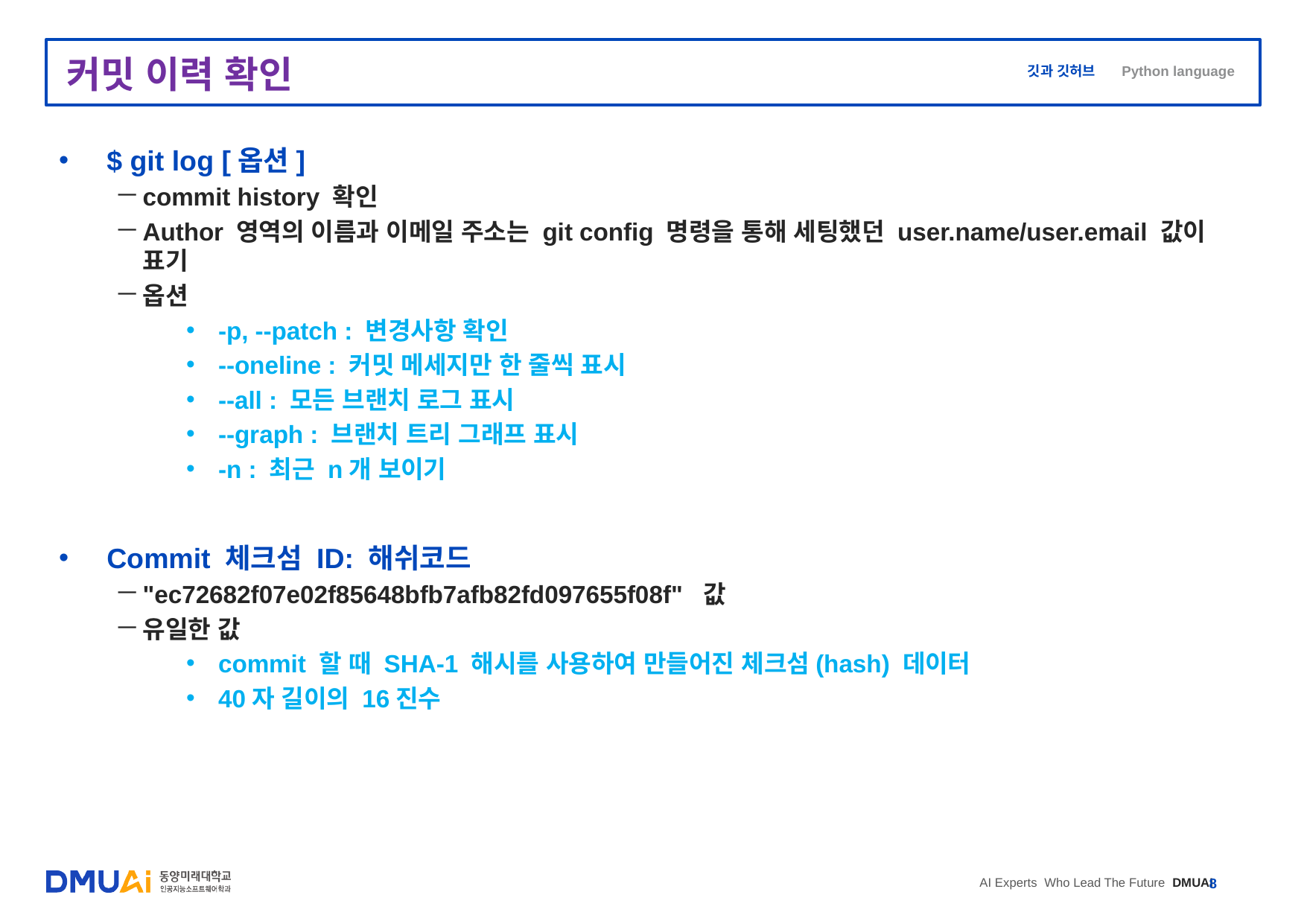

# 커밋 이력 확인
$ git log [옵션]
commit history 확인
Author 영역의 이름과 이메일 주소는 git config 명령을 통해 세팅했던 user.name/user.email 값이 표기
옵션
-p, --patch : 변경사항 확인
--oneline : 커밋 메세지만 한 줄씩 표시
--all : 모든 브랜치 로그 표시
--graph : 브랜치 트리 그래프 표시
-n : 최근 n개 보이기

Commit 체크섬 ID: 해쉬코드
"ec72682f07e02f85648bfb7afb82fd097655f08f"  값
유일한 값
commit 할 때 SHA-1 해시를 사용하여 만들어진 체크섬(hash) 데이터
40자 길이의 16진수